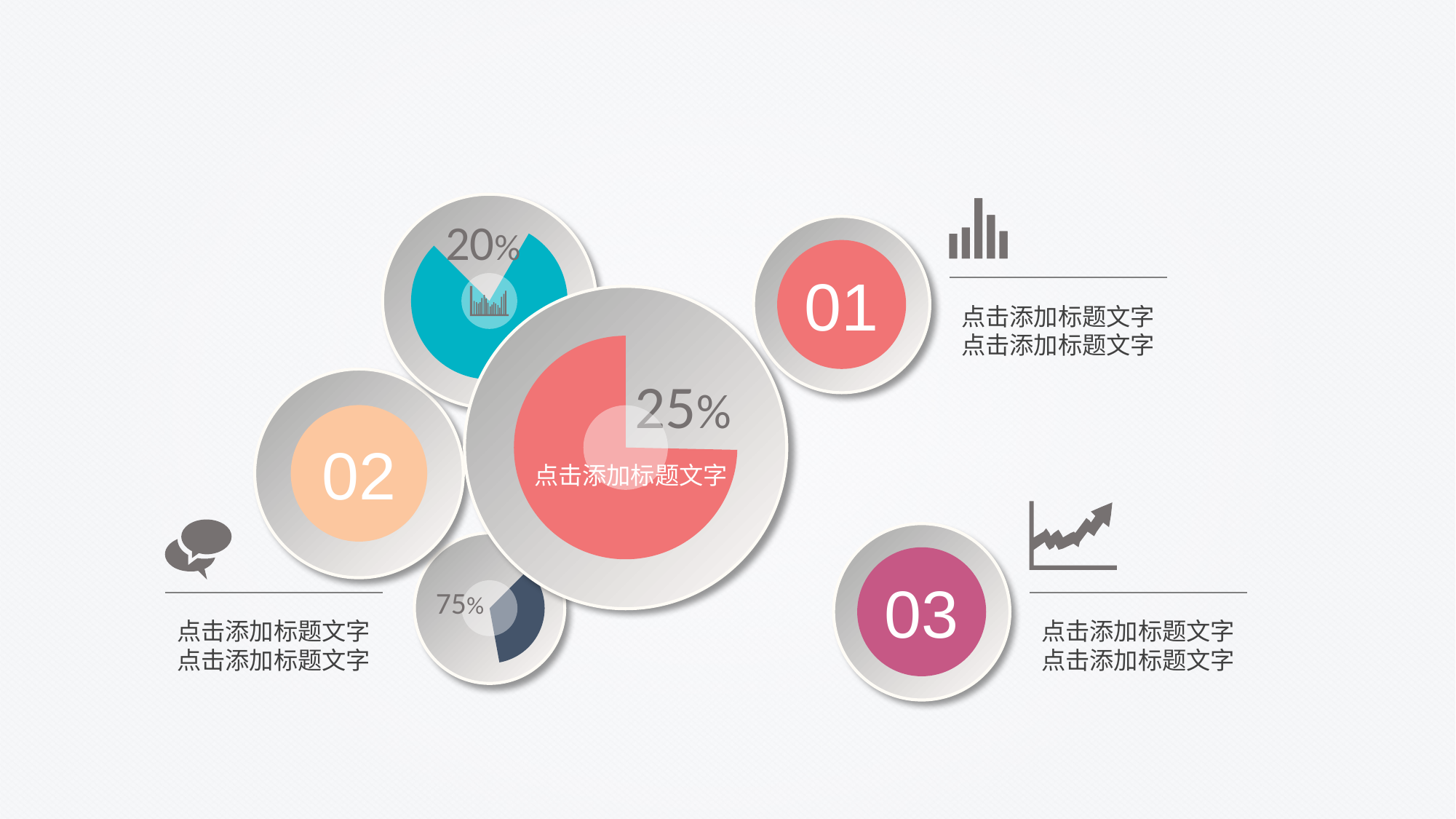

20%

01

点击添加标题文字
点击添加标题文字

25%

02
点击添加标题文字

03
75%

点击添加标题文字
点击添加标题文字
点击添加标题文字
点击添加标题文字